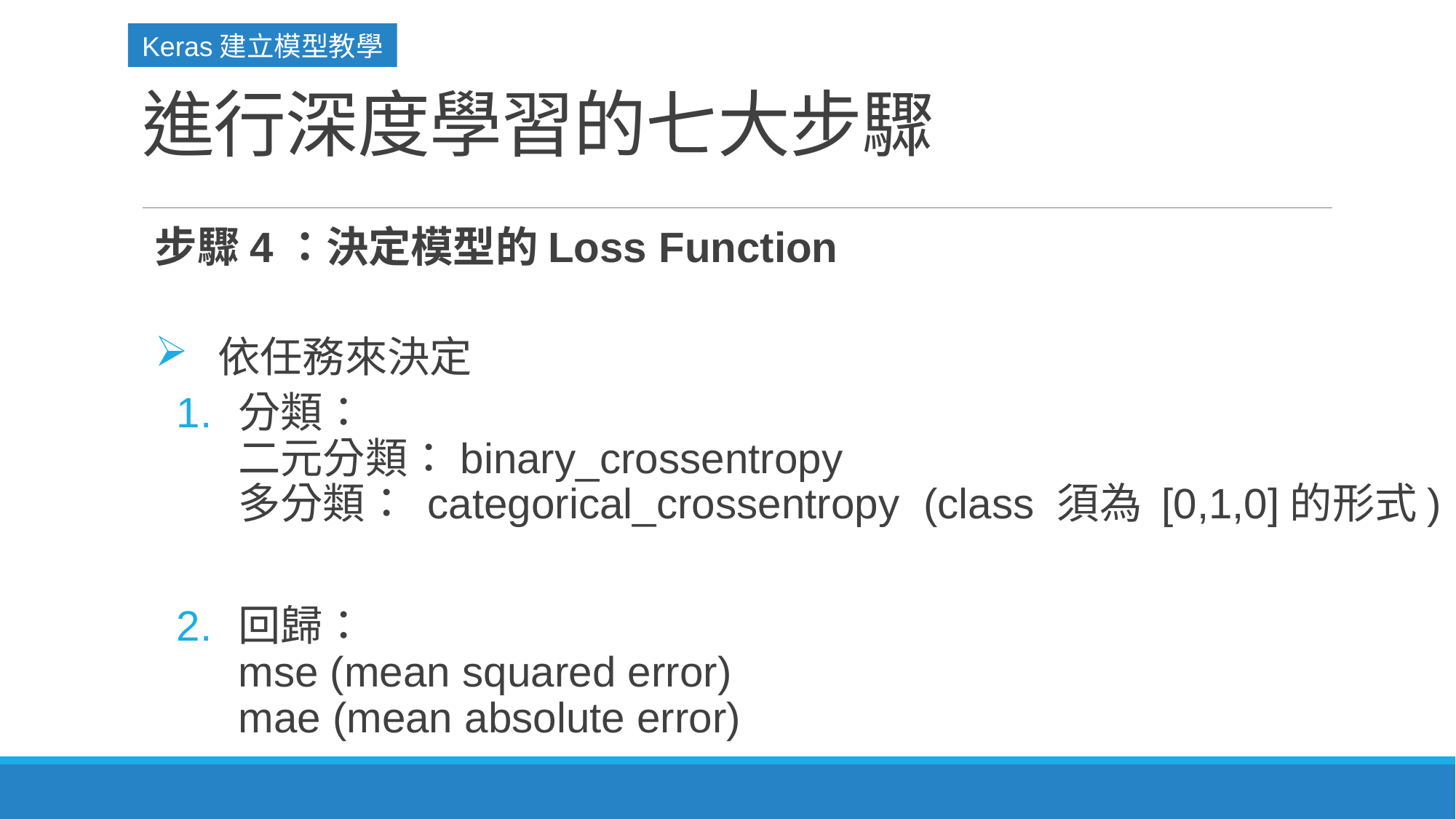

Keras建立模型教學
# 進行深度學習的七大步驟
步驟4：決定模型的Loss Function

  依任務來決定
分類：
二元分類：binary_crossentropy
多分類： categorical_crossentropy  (class 須為 [0,1,0]的形式)

回歸：
mse (mean squared error)
mae (mean absolute error)